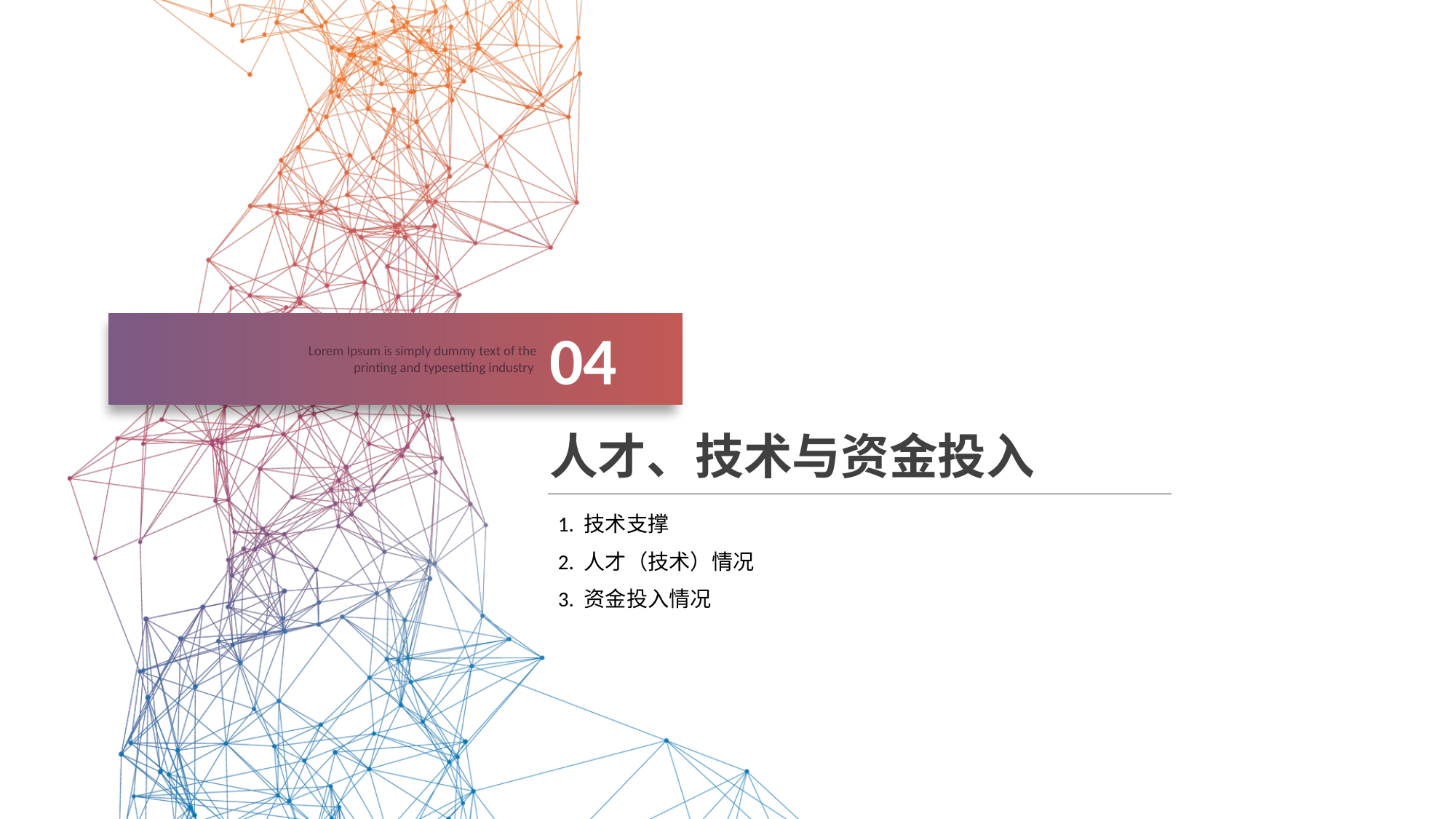

04

Lorem Ipsum is simply dummy text of the printing and typesetting industry
人才、技术与资金投入
1. 技术支撑
2. 人才（技术）情况
3. 资金投入情况